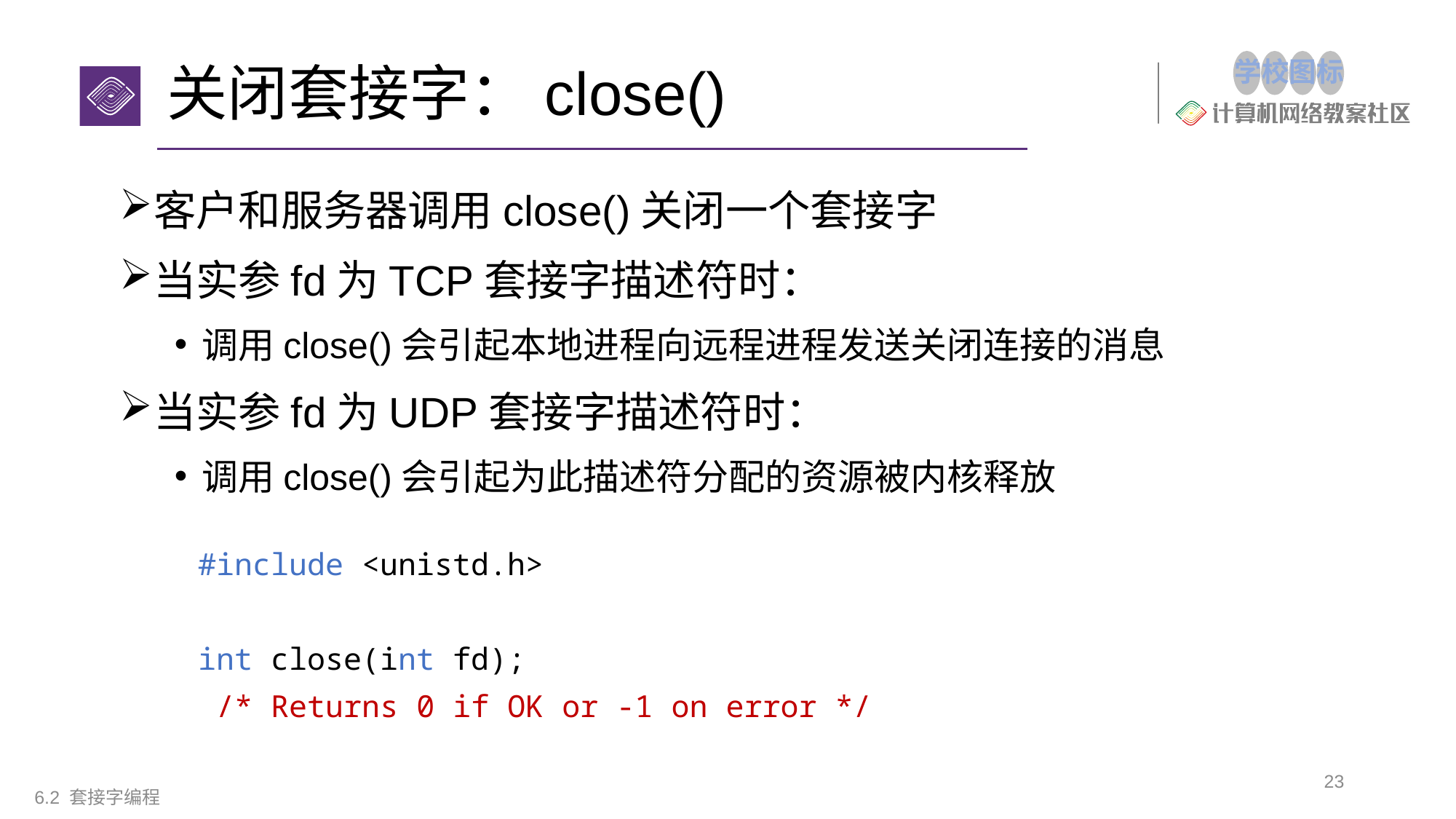

# 关闭套接字：close()
客户和服务器调用close()关闭一个套接字
当实参fd为TCP套接字描述符时：
调用close()会引起本地进程向远程进程发送关闭连接的消息
当实参fd为UDP套接字描述符时：
调用close()会引起为此描述符分配的资源被内核释放
#include <unistd.h>

int close(int fd);
 /* Returns 0 if OK or -1 on error */
23
6.2 套接字编程